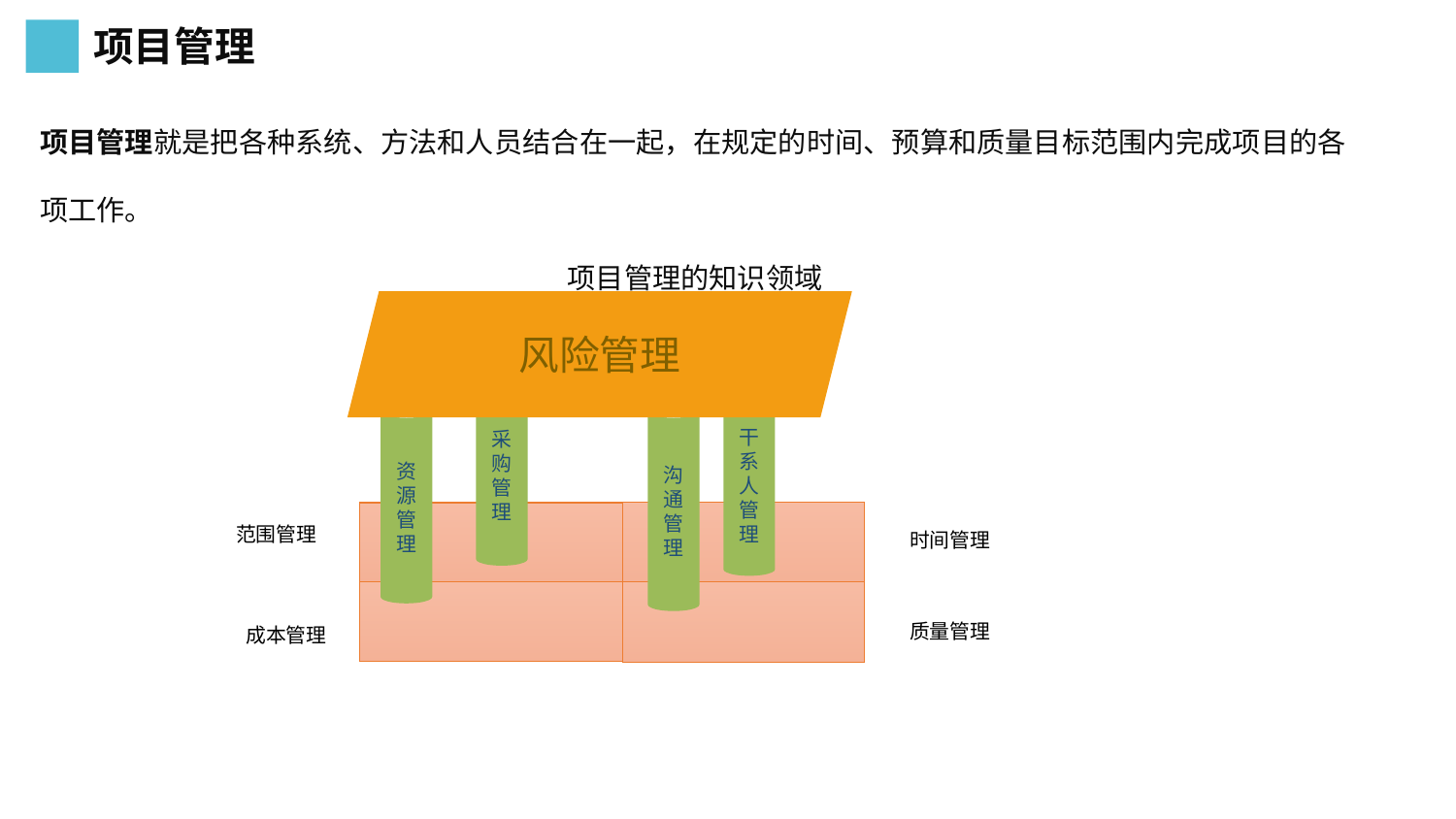

项目管理

项目管理就是把各种系统、方法和人员结合在一起，在规定的时间、预算和质量目标范围内完成项目的各项工作。
项目管理的知识领域
风险管理
采购管理
干系人管理
资源管理
沟通管理
范围管理

时间管理

质量管理
成本管理